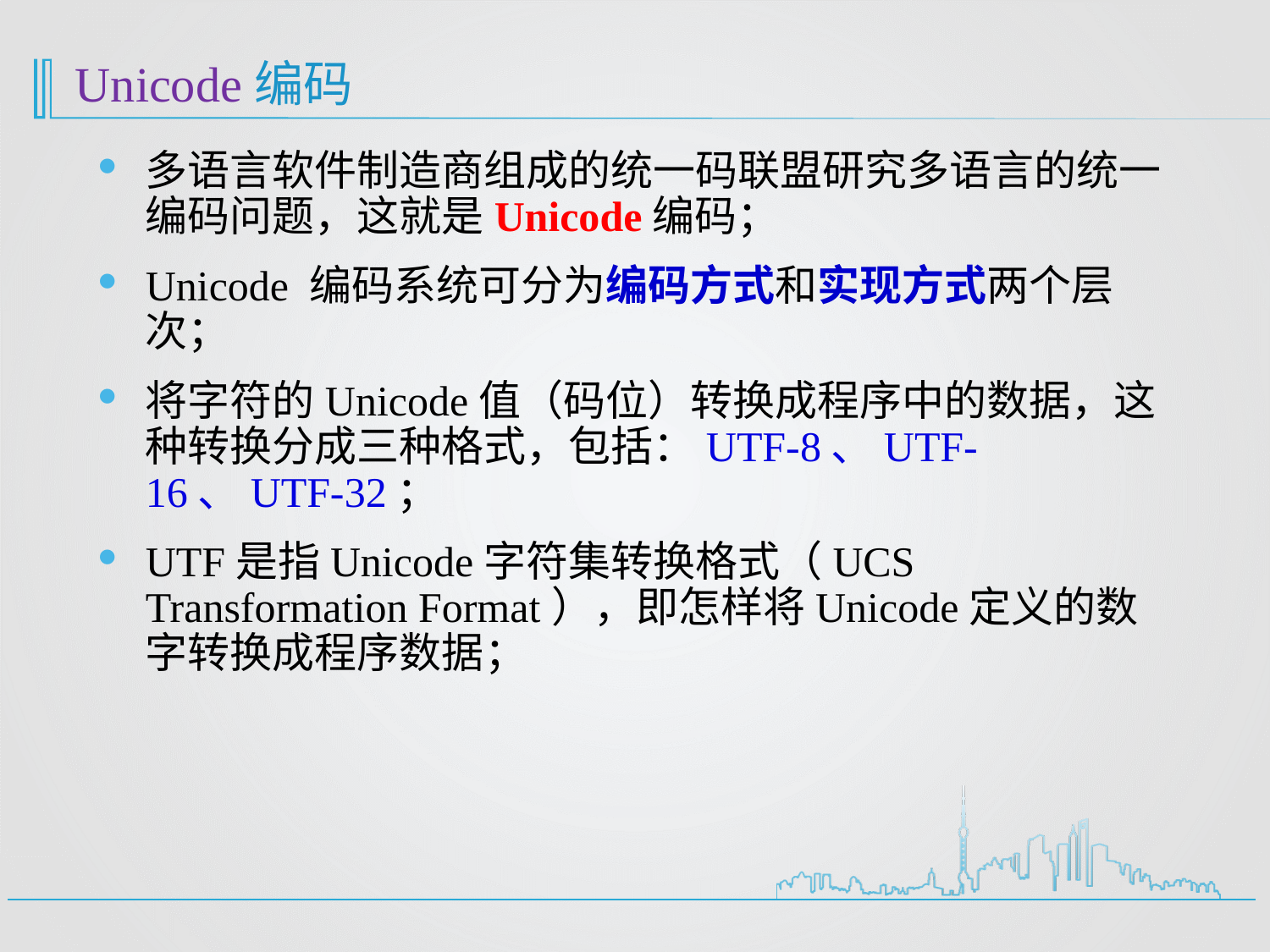

# Unicode编码
多语言软件制造商组成的统一码联盟研究多语言的统一编码问题，这就是Unicode编码；
Unicode 编码系统可分为编码方式和实现方式两个层次；
将字符的Unicode值（码位）转换成程序中的数据，这种转换分成三种格式，包括：UTF-8、UTF-16、UTF-32；
UTF是指Unicode字符集转换格式（UCS Transformation Format），即怎样将Unicode定义的数字转换成程序数据；